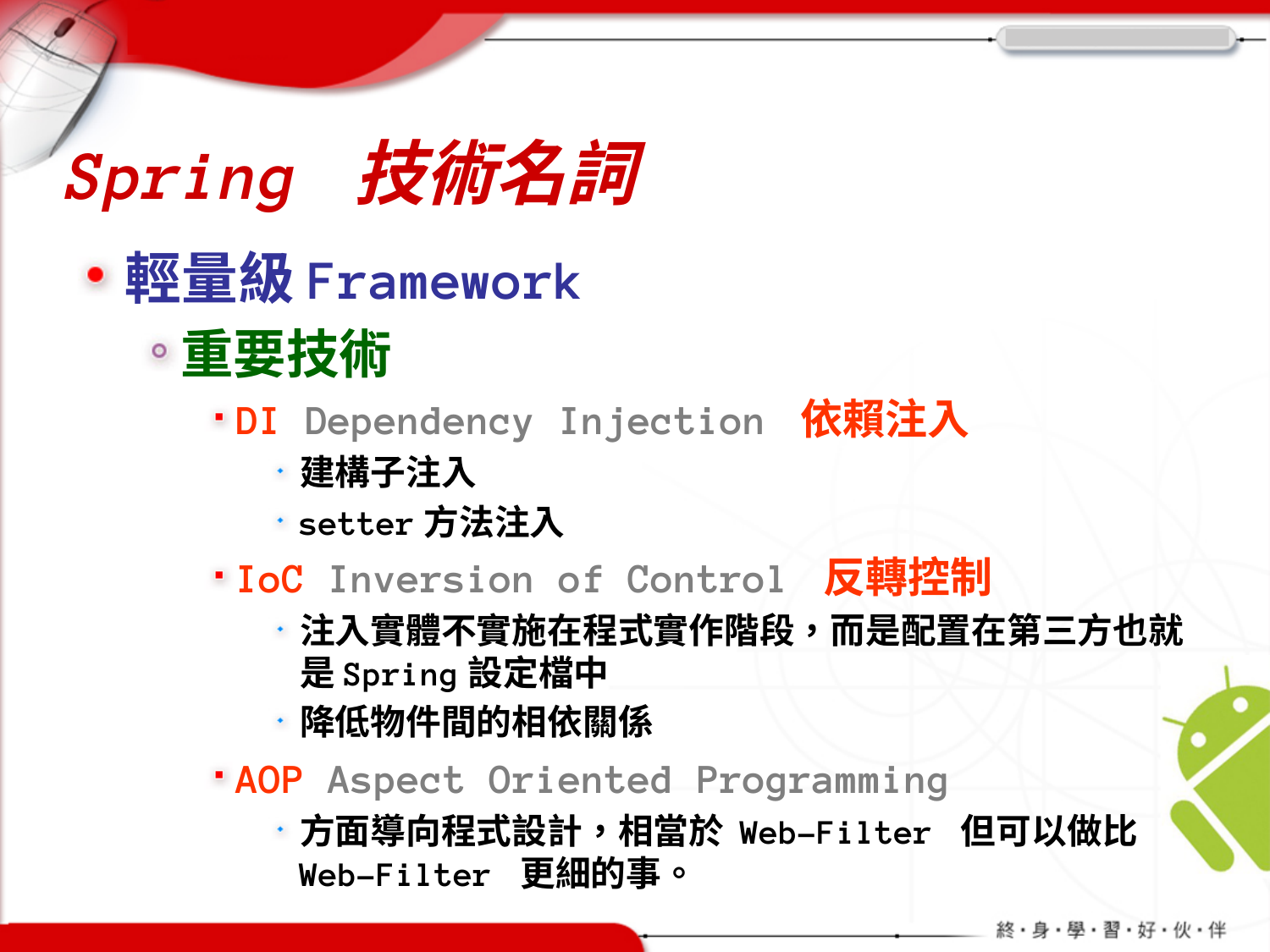

# Spring 技術名詞
輕量級Framework
重要技術
DI Dependency Injection 依賴注入
建構子注入
setter方法注入
IoC Inversion of Control 反轉控制
注入實體不實施在程式實作階段，而是配置在第三方也就是Spring設定檔中
降低物件間的相依關係
AOP Aspect Oriented Programming
方面導向程式設計，相當於 Web-Filter 但可以做比 Web-Filter 更細的事。